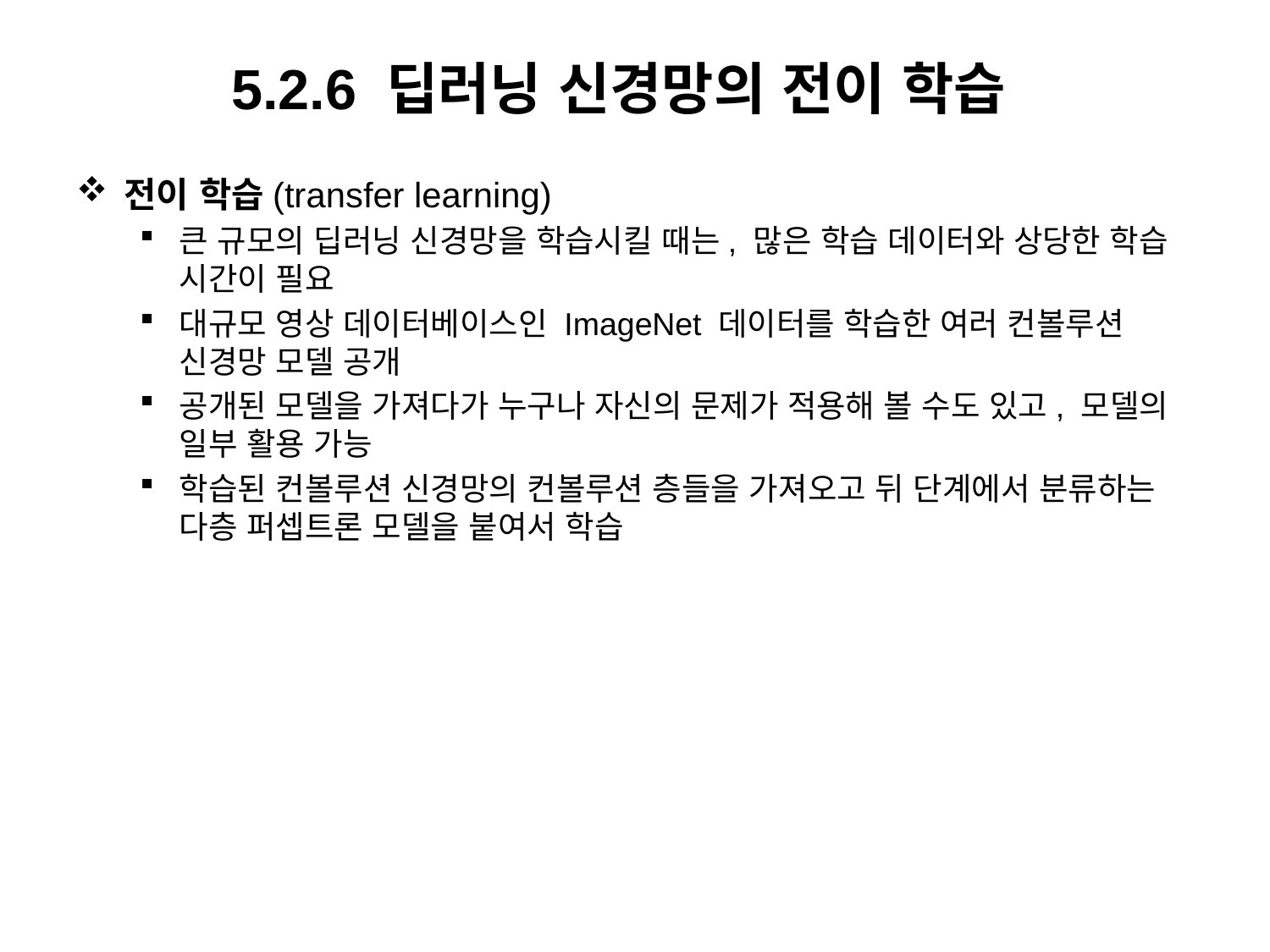

# 5.2.6 딥러닝 신경망의 전이 학습
전이 학습(transfer learning)
큰 규모의 딥러닝 신경망을 학습시킬 때는, 많은 학습 데이터와 상당한 학습 시간이 필요
대규모 영상 데이터베이스인 ImageNet 데이터를 학습한 여러 컨볼루션 신경망 모델 공개
공개된 모델을 가져다가 누구나 자신의 문제가 적용해 볼 수도 있고, 모델의 일부 활용 가능
학습된 컨볼루션 신경망의 컨볼루션 층들을 가져오고 뒤 단계에서 분류하는 다층 퍼셉트론 모델을 붙여서 학습